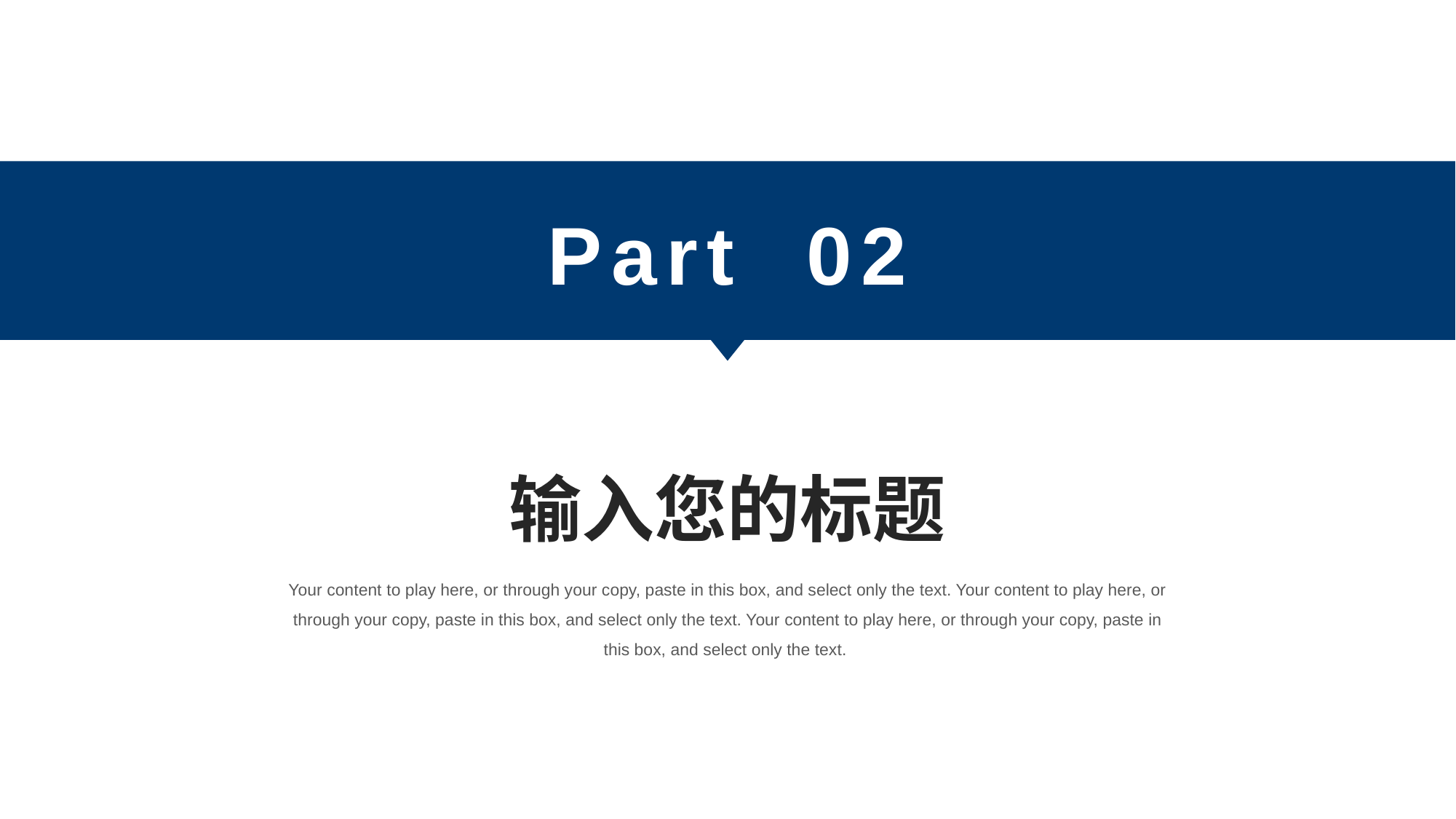

Part  02
输入您的标题
Your content to play here, or through your copy, paste in this box, and select only the text. Your content to play here, or through your copy, paste in this box, and select only the text. Your content to play here, or through your copy, paste in this box, and select only the text.